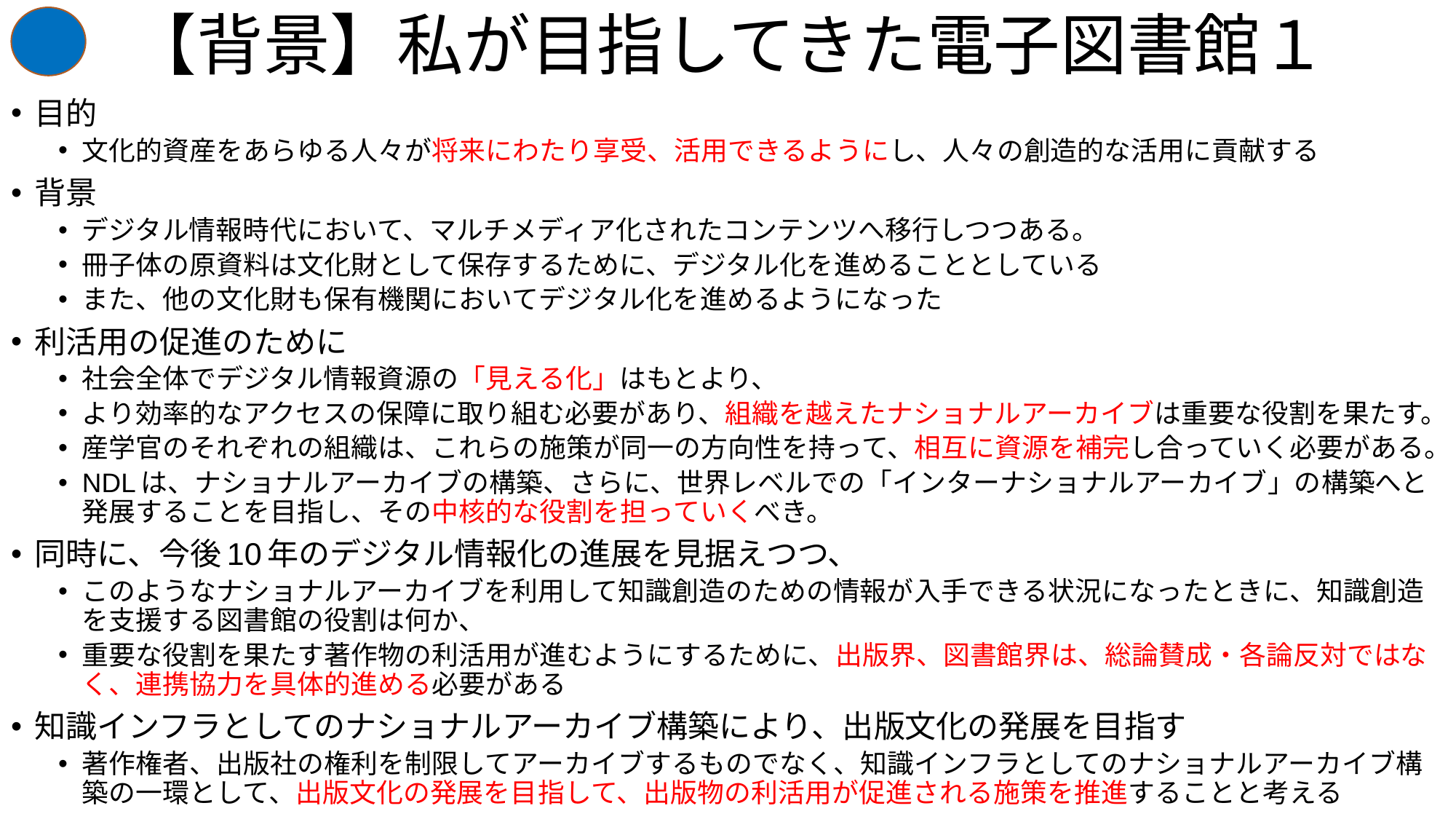

# 【背景】私が目指してきた電子図書館１

目的
文化的資産をあらゆる人々が将来にわたり享受、活用できるようにし、人々の創造的な活用に貢献する
背景
デジタル情報時代において、マルチメディア化されたコンテンツへ移行しつつある。
冊子体の原資料は文化財として保存するために、デジタル化を進めることとしている
また、他の文化財も保有機関においてデジタル化を進めるようになった
利活用の促進のために
社会全体でデジタル情報資源の「見える化」はもとより、
より効率的なアクセスの保障に取り組む必要があり、組織を越えたナショナルアーカイブは重要な役割を果たす。
産学官のそれぞれの組織は、これらの施策が同一の方向性を持って、相互に資源を補完し合っていく必要がある。
NDLは、ナショナルアーカイブの構築、さらに、世界レベルでの「インターナショナルアーカイブ」の構築へと発展することを目指し、その中核的な役割を担っていくべき。
同時に、今後10年のデジタル情報化の進展を見据えつつ、
このようなナショナルアーカイブを利用して知識創造のための情報が入手できる状況になったときに、知識創造を支援する図書館の役割は何か、
重要な役割を果たす著作物の利活用が進むようにするために、出版界、図書館界は、総論賛成・各論反対ではなく、連携協力を具体的進める必要がある
知識インフラとしてのナショナルアーカイブ構築により、出版文化の発展を目指す
著作権者、出版社の権利を制限してアーカイブするものでなく、知識インフラとしてのナショナルアーカイブ構築の一環として、出版文化の発展を目指して、出版物の利活用が促進される施策を推進することと考える